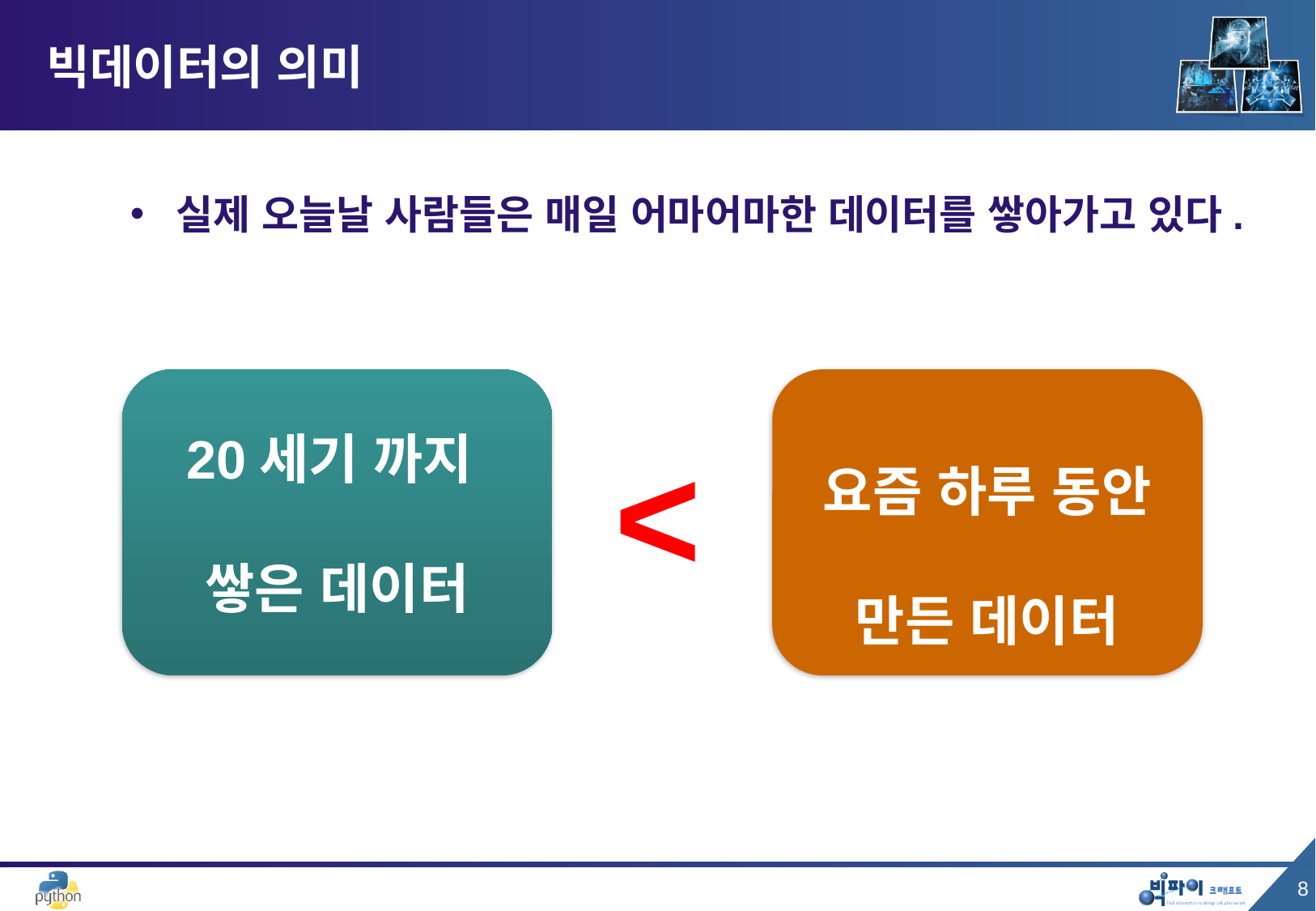

# 빅데이터의 의미
실제 오늘날 사람들은 매일 어마어마한 데이터를 쌓아가고 있다.
20세기 까지
쌓은 데이터
요즘 하루 동안
만든 데이터
<